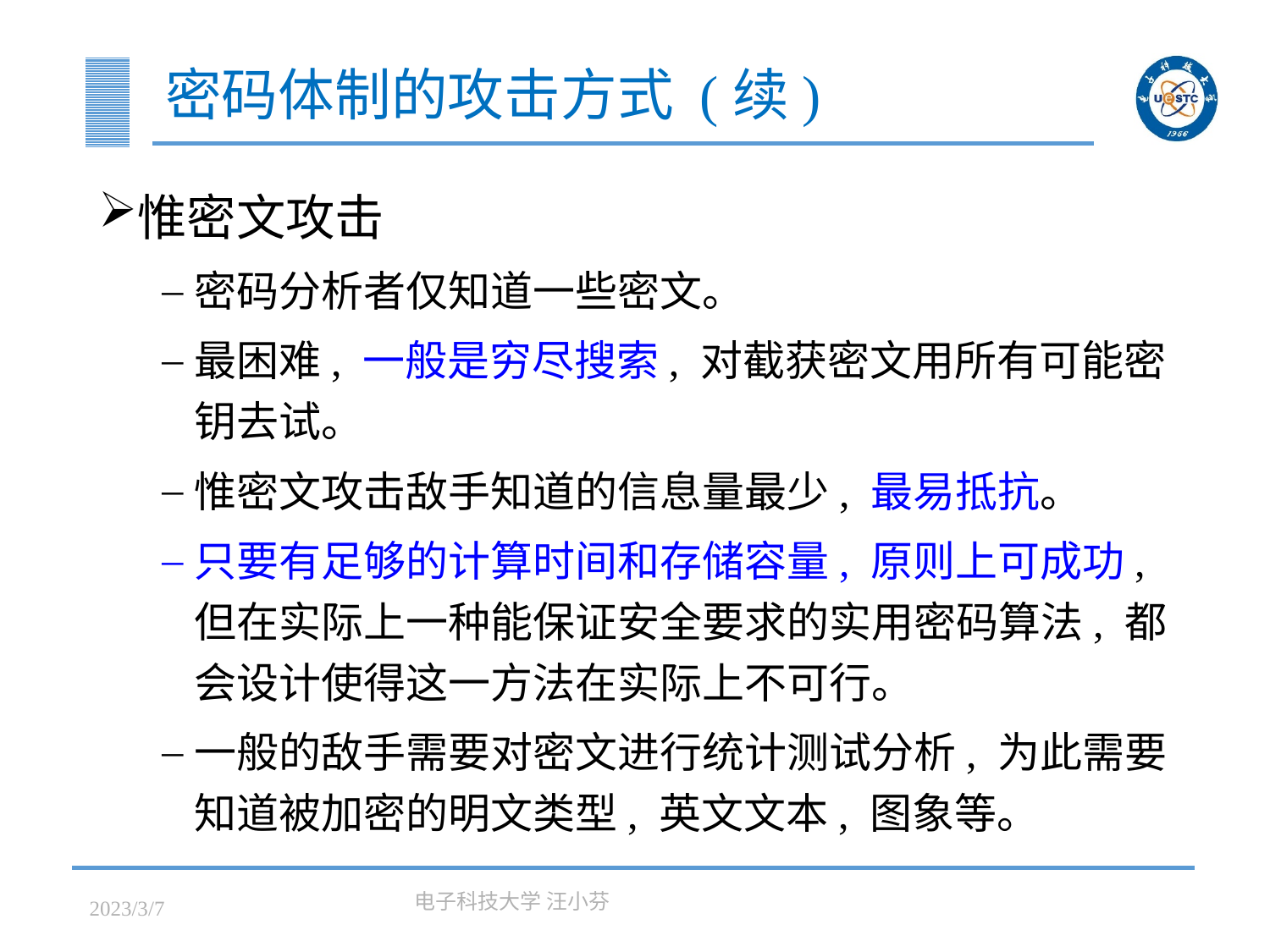

# 密码体制的攻击方式 (续)
惟密文攻击
密码分析者仅知道一些密文。
最困难, 一般是穷尽搜索, 对截获密文用所有可能密钥去试。
惟密文攻击敌手知道的信息量最少, 最易抵抗。
只要有足够的计算时间和存储容量, 原则上可成功, 但在实际上一种能保证安全要求的实用密码算法, 都会设计使得这一方法在实际上不可行。
一般的敌手需要对密文进行统计测试分析, 为此需要知道被加密的明文类型, 英文文本, 图象等。

2023/3/7
电子科技大学 汪小芬